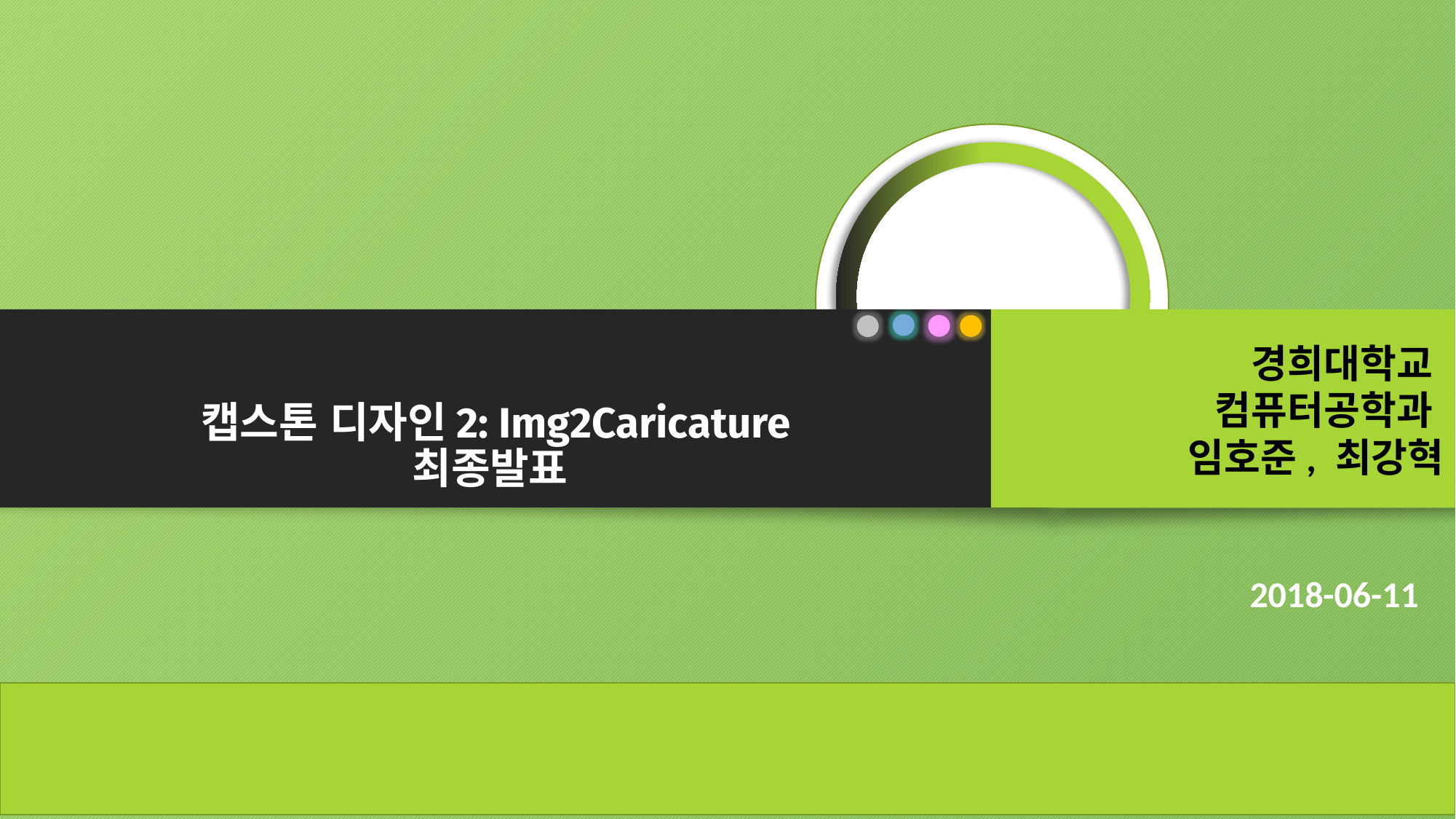

경희대학교
컴퓨터공학과
임호준, 최강혁
캡스톤 디자인2: Img2Caricature
최종발표
2018-06-11